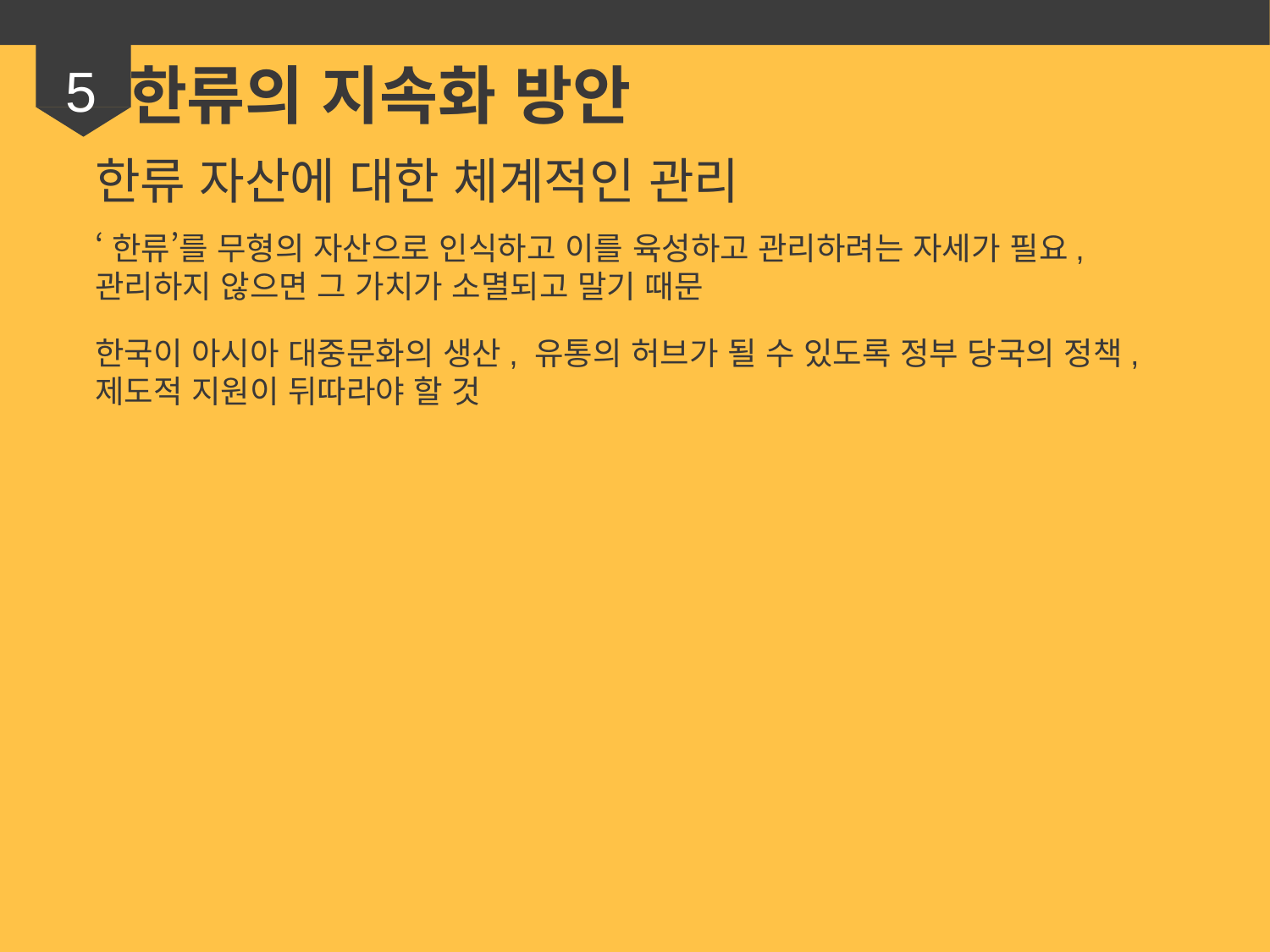

5
한류의 지속화 방안
한류 자산에 대한 체계적인 관리
‘한류’를 무형의 자산으로 인식하고 이를 육성하고 관리하려는 자세가 필요, 관리하지 않으면 그 가치가 소멸되고 말기 때문
한국이 아시아 대중문화의 생산, 유통의 허브가 될 수 있도록 정부 당국의 정책, 제도적 지원이 뒤따라야 할 것